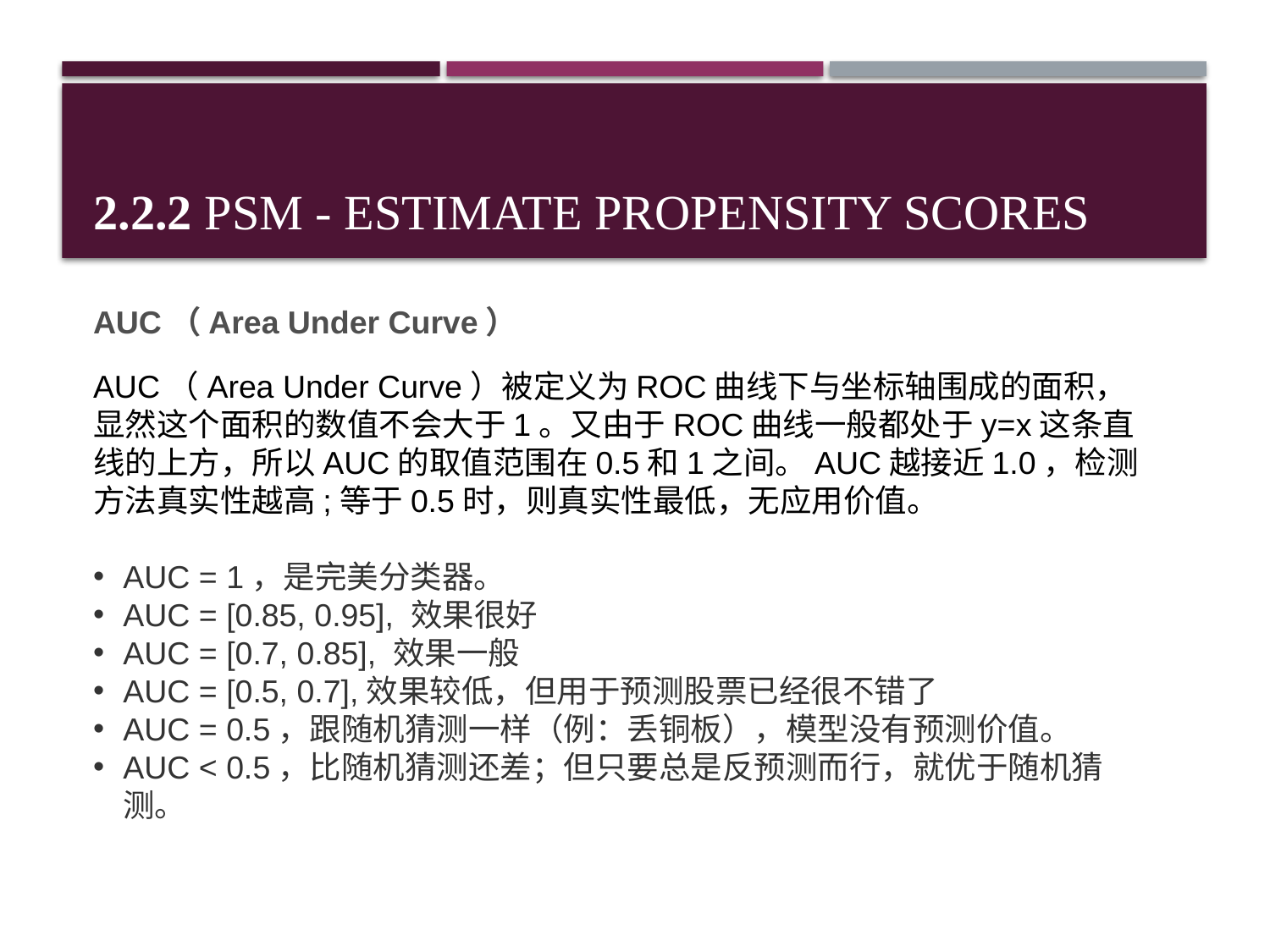

# 2.2.2 PSM - Estimate propensity scores
AUC（Area Under Curve）

AUC（Area Under Curve）被定义为ROC曲线下与坐标轴围成的面积，显然这个面积的数值不会大于1。又由于ROC曲线一般都处于y=x这条直线的上方，所以AUC的取值范围在0.5和1之间。AUC越接近1.0，检测方法真实性越高;等于0.5时，则真实性最低，无应用价值。

AUC = 1，是完美分类器。
AUC = [0.85, 0.95], 效果很好
AUC = [0.7, 0.85], 效果一般
AUC = [0.5, 0.7],效果较低，但用于预测股票已经很不错了
AUC = 0.5，跟随机猜测一样（例：丢铜板），模型没有预测价值。
AUC < 0.5，比随机猜测还差；但只要总是反预测而行，就优于随机猜测。